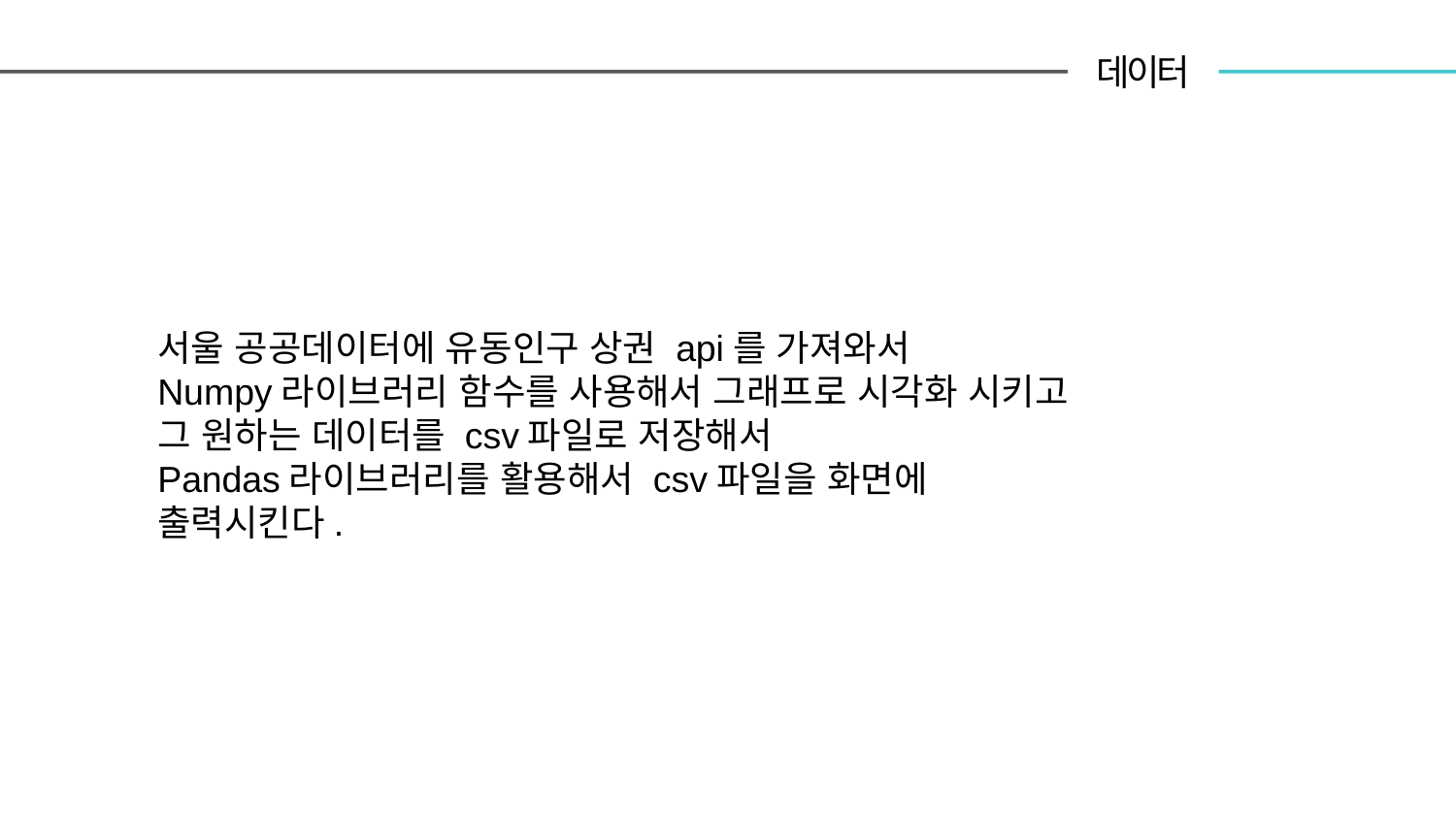

데이터
서울 공공데이터에 유동인구 상권 api를 가져와서
Numpy라이브러리 함수를 사용해서 그래프로 시각화 시키고 그 원하는 데이터를 csv파일로 저장해서
Pandas라이브러리를 활용해서 csv파일을 화면에 출력시킨다.